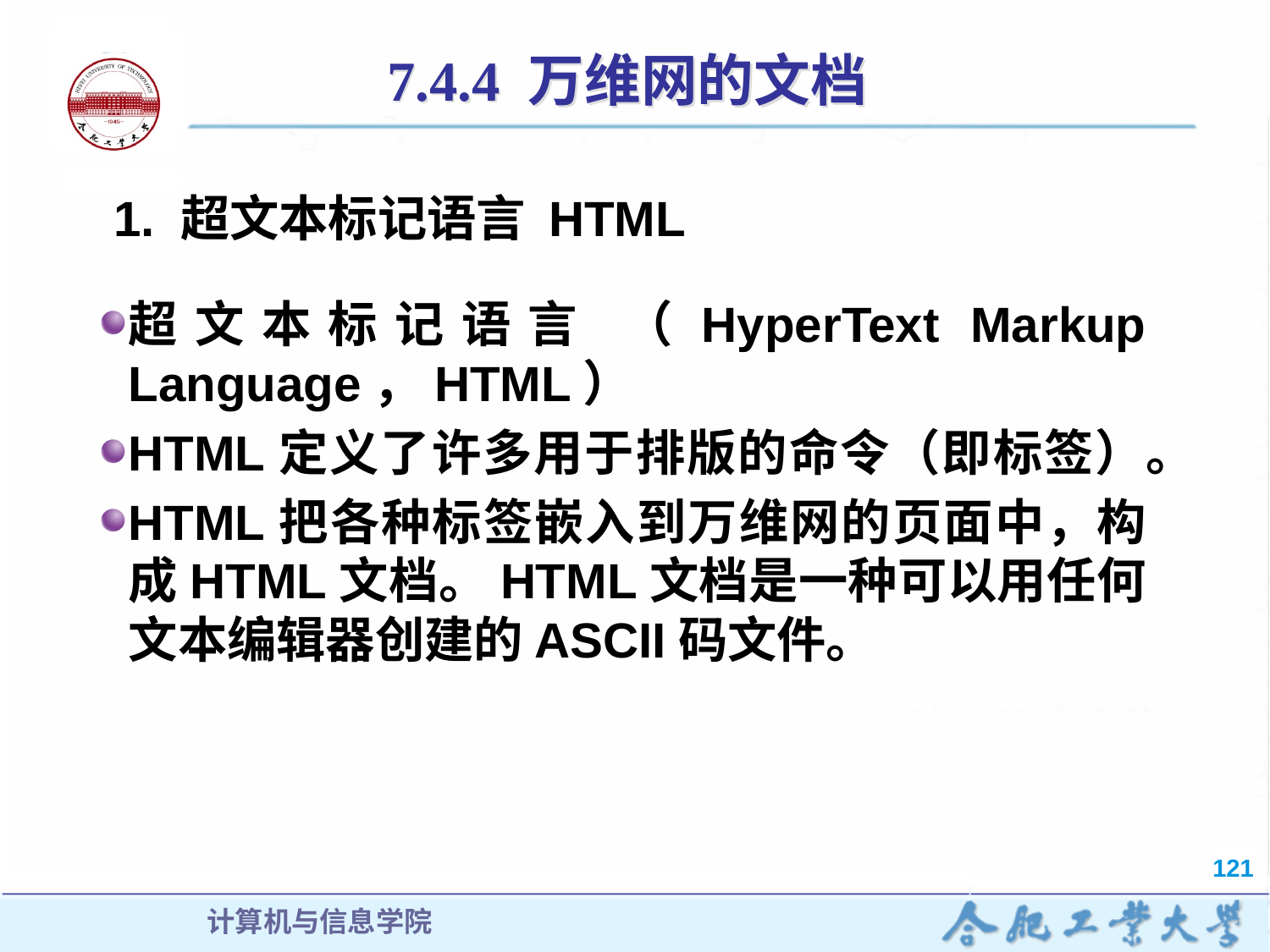

7.4.4 万维网的文档
1. 超文本标记语言 HTML
超文本标记语言 （HyperText Markup Language，HTML）
HTML定义了许多用于排版的命令（即标签）。
HTML把各种标签嵌入到万维网的页面中，构成HTML文档。HTML文档是一种可以用任何文本编辑器创建的ASCII码文件。